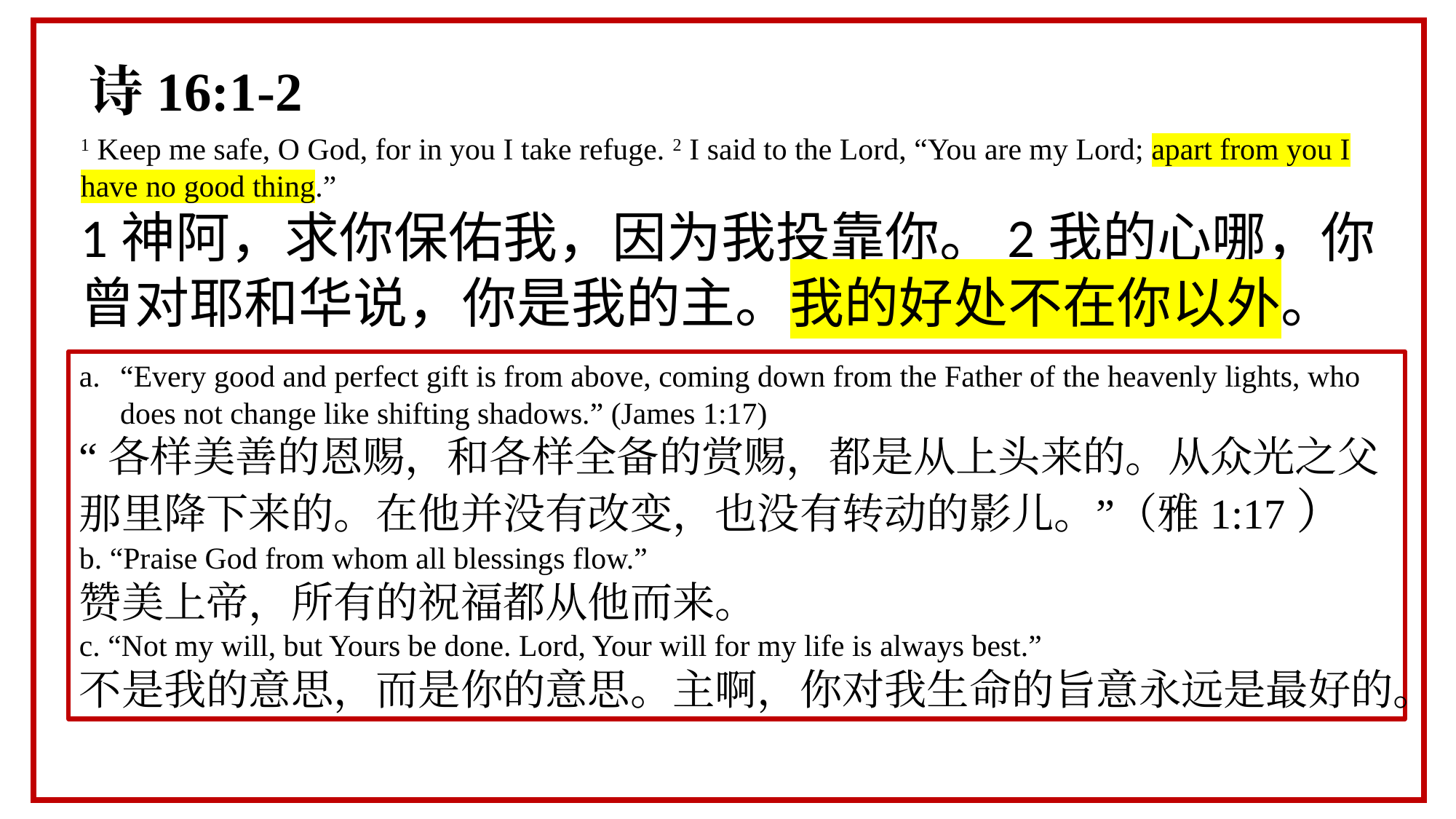

诗16:1-2
1 Keep me safe, O God, for in you I take refuge. 2 I said to the Lord, “You are my Lord; apart from you I have no good thing.”
1神阿，求你保佑我，因为我投靠你。2我的心哪，你曾对耶和华说，你是我的主。我的好处不在你以外。
“Every good and perfect gift is from above, coming down from the Father of the heavenly lights, who does not change like shifting shadows.” (James 1:17)
“各样美善的恩赐，和各样全备的赏赐，都是从上头来的。从众光之父那里降下来的。在他并没有改变，也没有转动的影儿。”（雅1:17）
b. “Praise God from whom all blessings flow.”
赞美上帝，所有的祝福都从他而来。
c. “Not my will, but Yours be done. Lord, Your will for my life is always best.”
不是我的意思，而是你的意思。主啊，你对我生命的旨意永远是最好的。